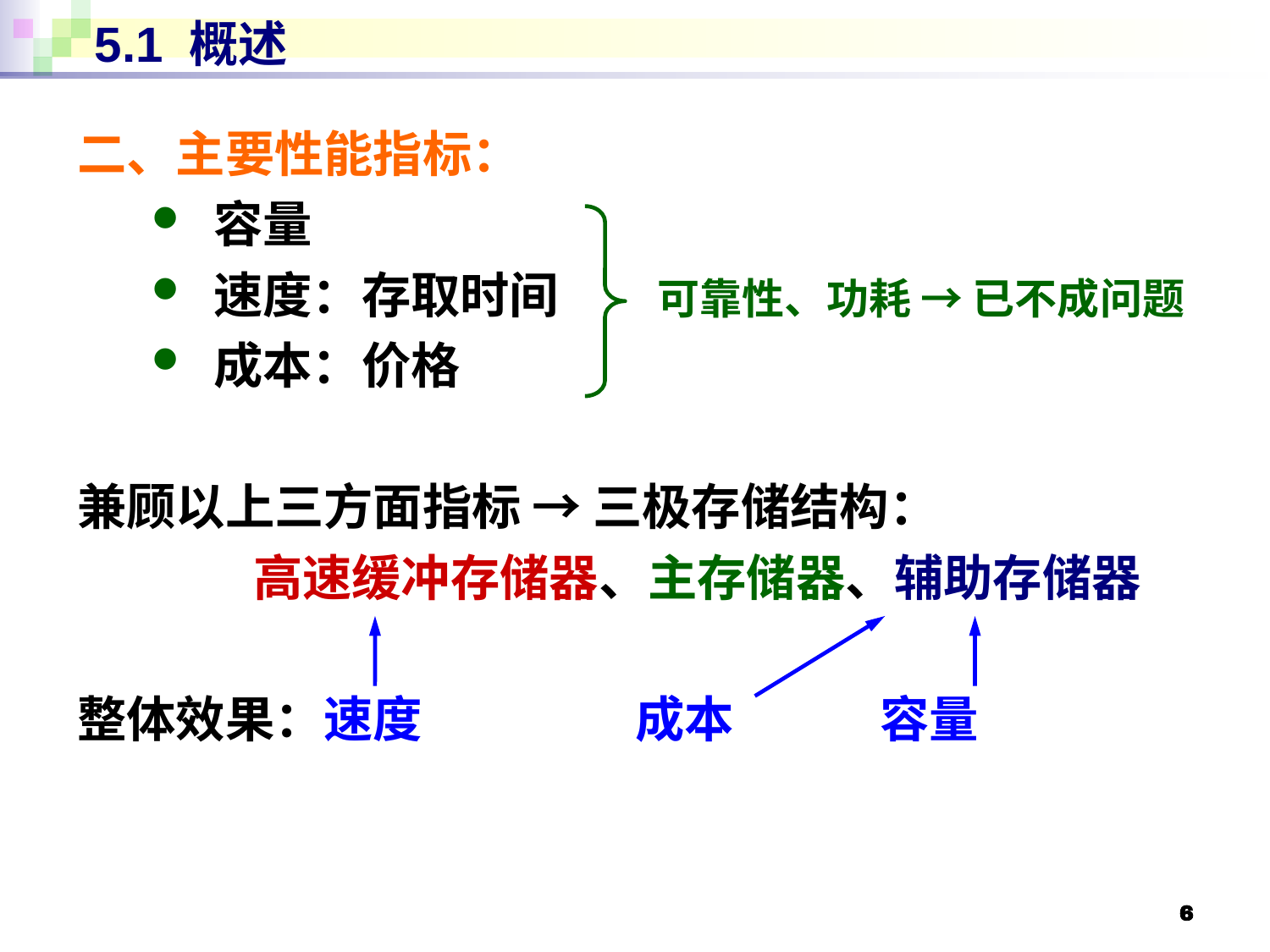

# 5.1 概述
二、主要性能指标：
容量
速度：存取时间
成本：价格

兼顾以上三方面指标 → 三极存储结构：
		高速缓冲存储器、主存储器、辅助存储器

整体效果：速度                   成本             容量

可靠性、功耗 → 已不成问题

6